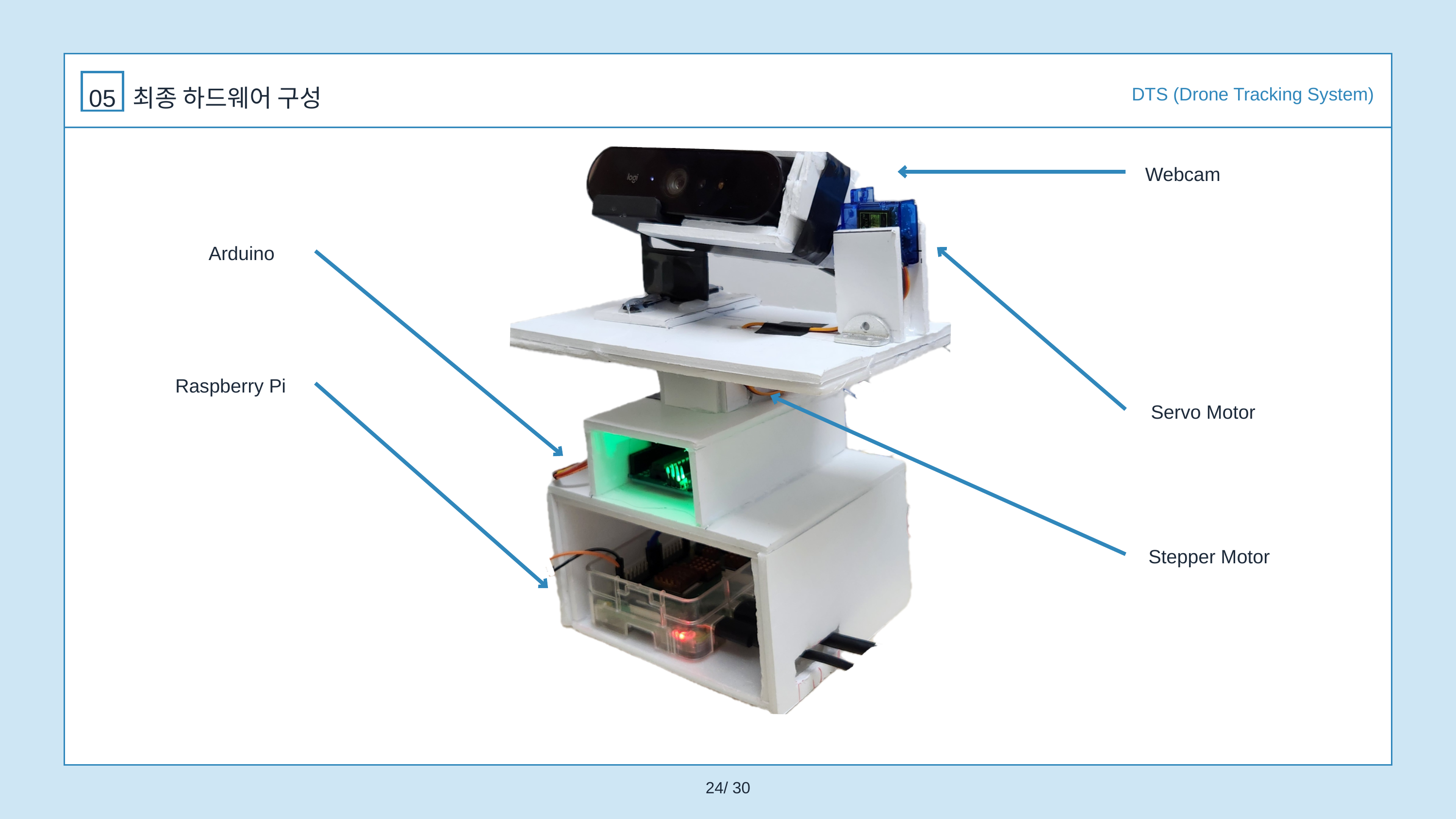

DTS (Drone Tracking System)
05
최종 하드웨어 구성

Webcam

Arduino

Raspberry Pi

Servo Motor
Stepper Motor
24/ 30